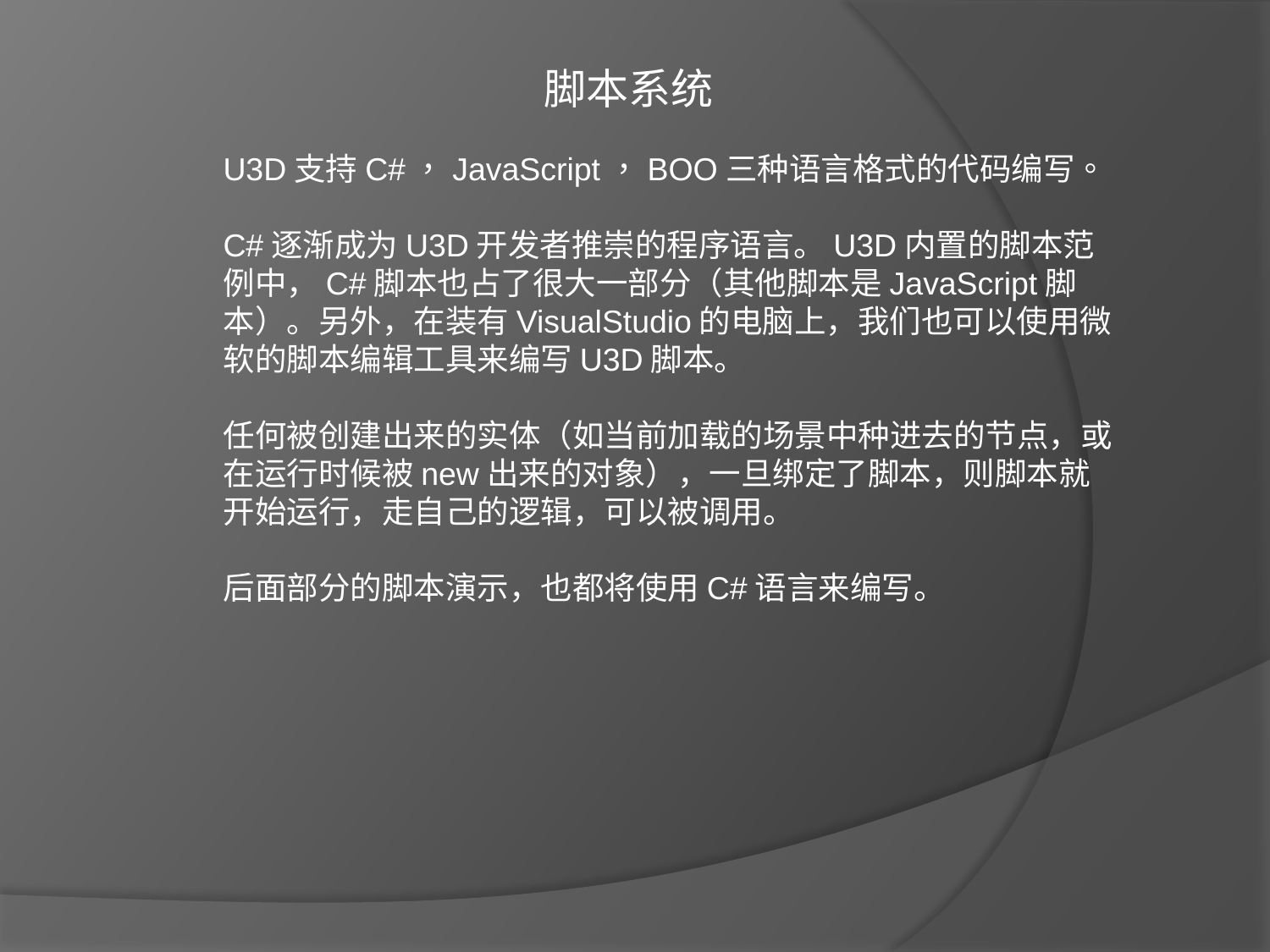

脚本系统
U3D支持C#，JavaScript，BOO三种语言格式的代码编写。

C#逐渐成为U3D开发者推崇的程序语言。U3D内置的脚本范例中，C#脚本也占了很大一部分（其他脚本是JavaScript脚本）。另外，在装有VisualStudio的电脑上，我们也可以使用微软的脚本编辑工具来编写U3D脚本。

任何被创建出来的实体（如当前加载的场景中种进去的节点，或在运行时候被new出来的对象），一旦绑定了脚本，则脚本就开始运行，走自己的逻辑，可以被调用。

后面部分的脚本演示，也都将使用C#语言来编写。